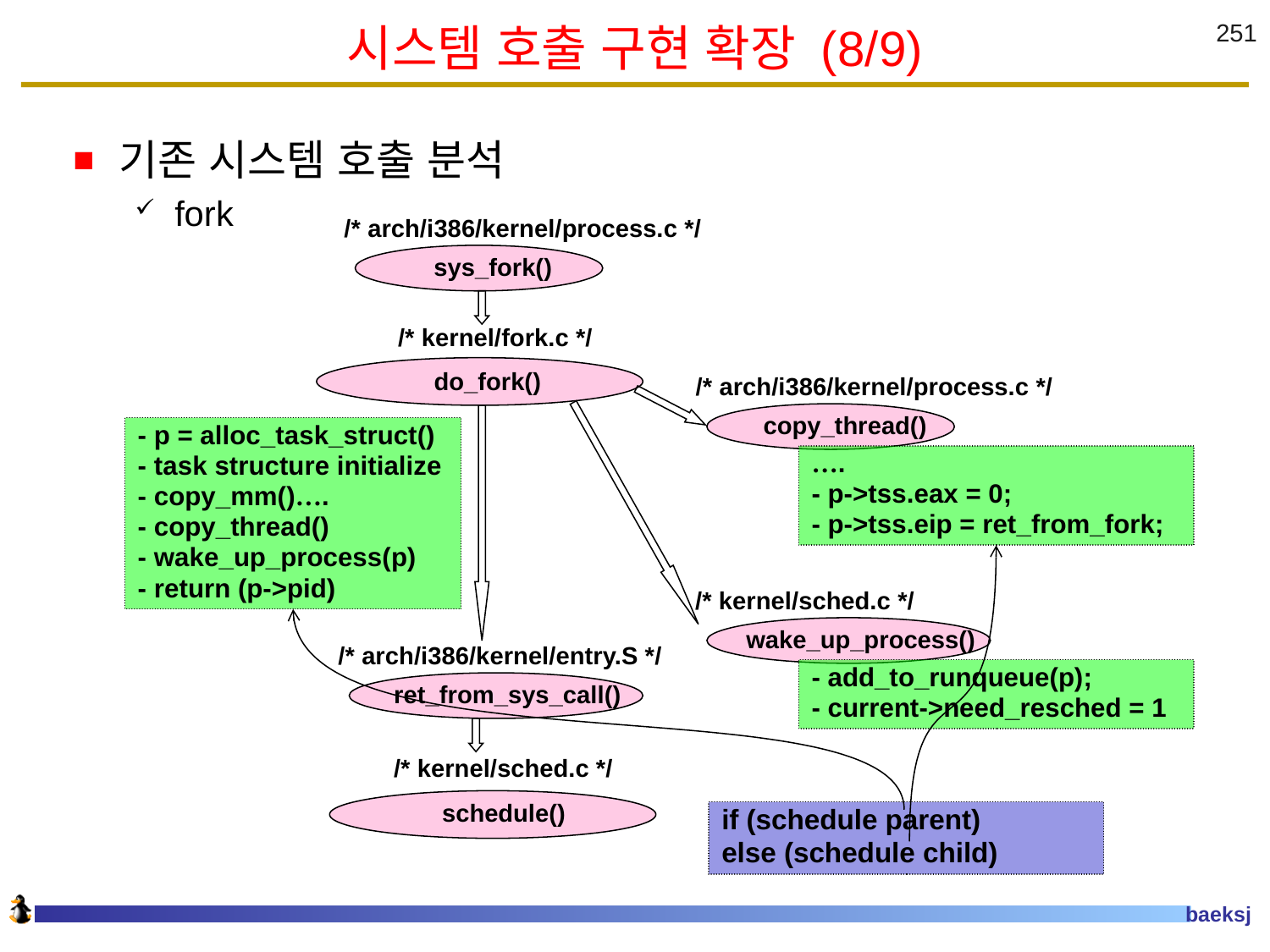

# 시스템 호출 구현 확장 (8/9)
251
기존 시스템 호출 분석
fork

/* arch/i386/kernel/process.c */
     sys_fork()

/* kernel/fork.c */

do_fork()
/* arch/i386/kernel/process.c */

  copy_thread()

- p = alloc_task_struct()
- task structure initialize
- copy_mm()….
- copy_thread()
- wake_up_process(p)
- return (p->pid)
….
- p->tss.eax = 0;
- p->tss.eip = ret_from_fork;
/* kernel/sched.c */
wake_up_process()

/* arch/i386/kernel/entry.S */
- add_to_runqueue(p);
- current->need_resched = 1
 ret_from_sys_call()

/* kernel/sched.c */

schedule()
if (schedule parent)
else (schedule child)